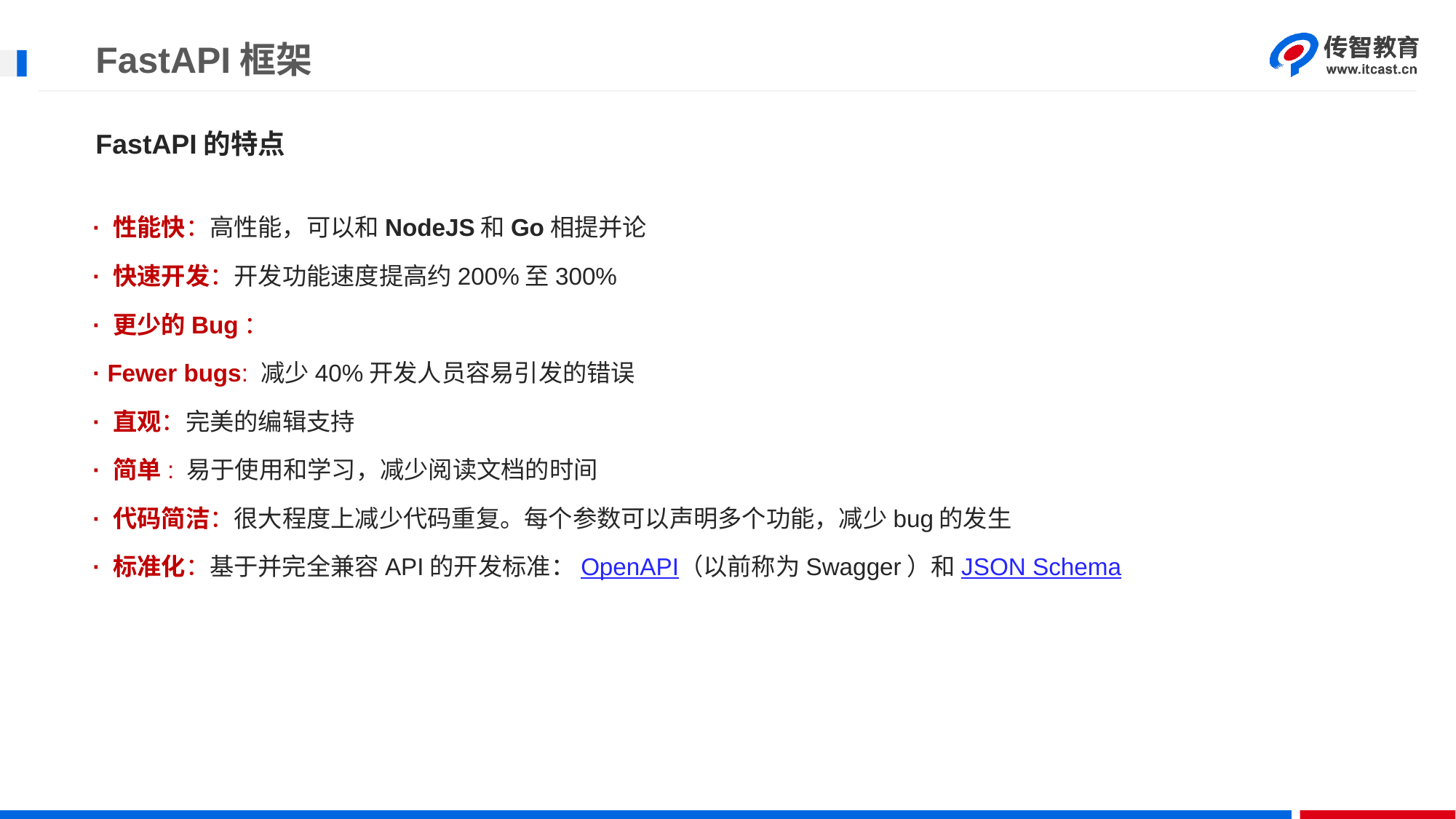

# FastAPI框架
FastAPI的特点
· 性能快：高性能，可以和NodeJS和Go相提并论
· 快速开发：开发功能速度提高约200%至300%
· 更少的Bug：
· Fewer bugs: 减少40%开发人员容易引发的错误
· 直观：完美的编辑支持
· 简单: 易于使用和学习，减少阅读文档的时间
· 代码简洁：很大程度上减少代码重复。每个参数可以声明多个功能，减少bug的发生
· 标准化：基于并完全兼容API的开发标准：OpenAPI（以前称为Swagger）和JSON Schema